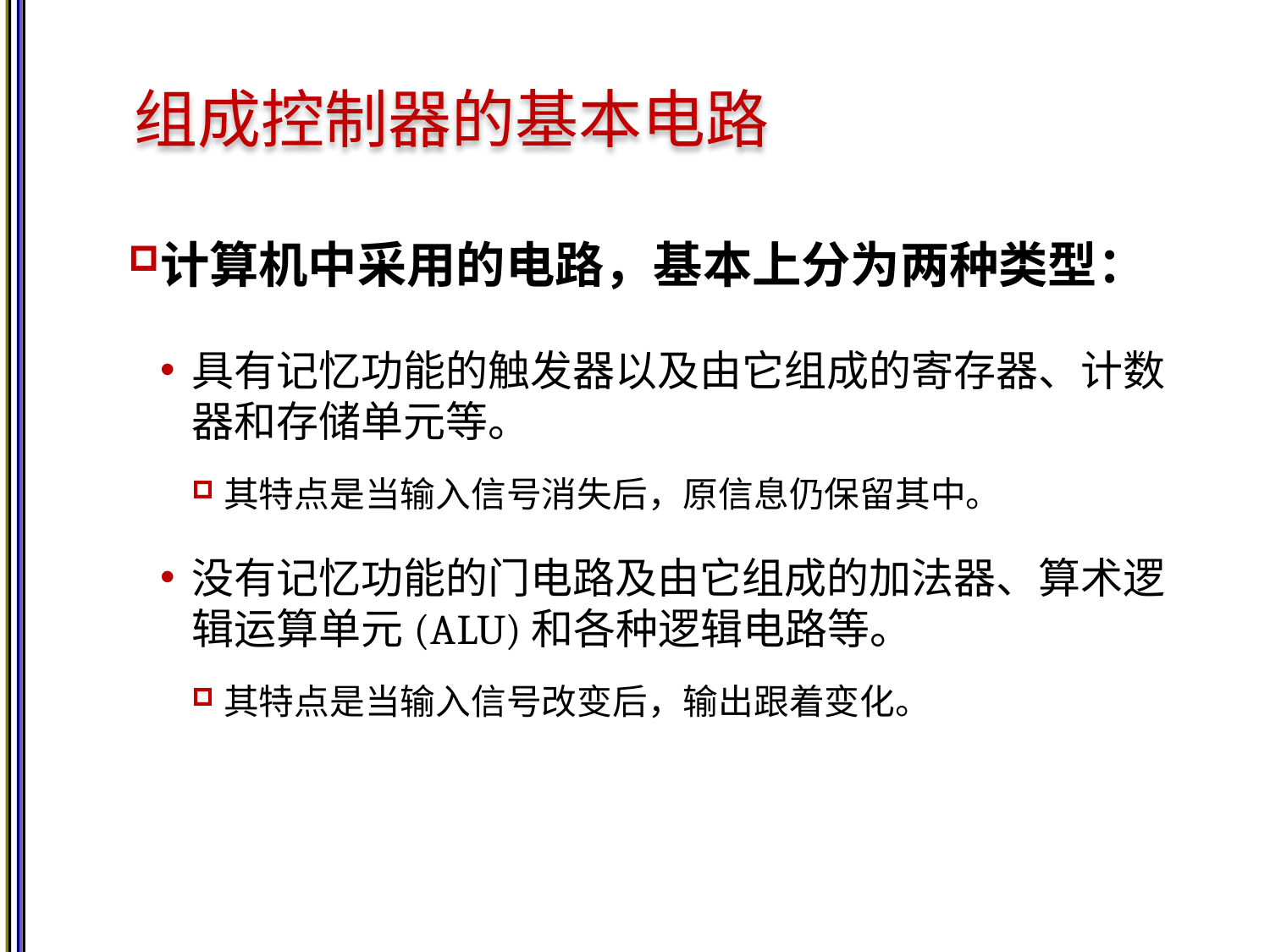

# 组成控制器的基本电路
计算机中采用的电路，基本上分为两种类型：
具有记忆功能的触发器以及由它组成的寄存器、计数器和存储单元等。
其特点是当输入信号消失后，原信息仍保留其中。
没有记忆功能的门电路及由它组成的加法器、算术逻辑运算单元(ALU)和各种逻辑电路等。
其特点是当输入信号改变后，输出跟着变化。
28